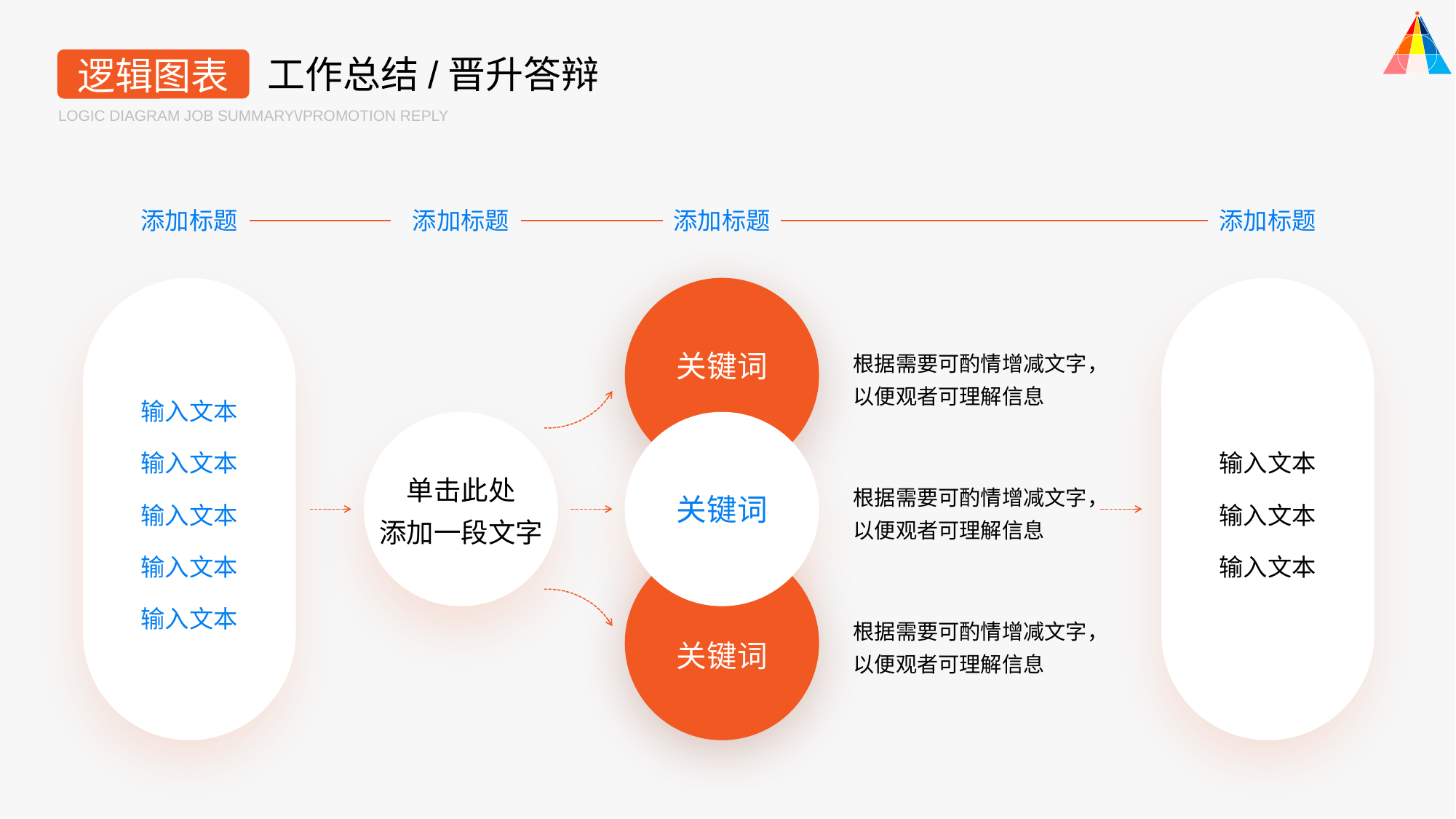

工作总结/晋升答辩

逻辑图表
LOGIC DIAGRAM JOB SUMMARY\/PROMOTION REPLY
添加标题
添加标题
添加标题
添加标题

根据需要可酌情增减文字，以便观者可理解信息
关键词
输入文本
输入文本
输入文本
输入文本
输入文本

输入文本
输入文本
输入文本
单击此处
添加一段文字
根据需要可酌情增减文字，以便观者可理解信息
关键词

根据需要可酌情增减文字，以便观者可理解信息
关键词